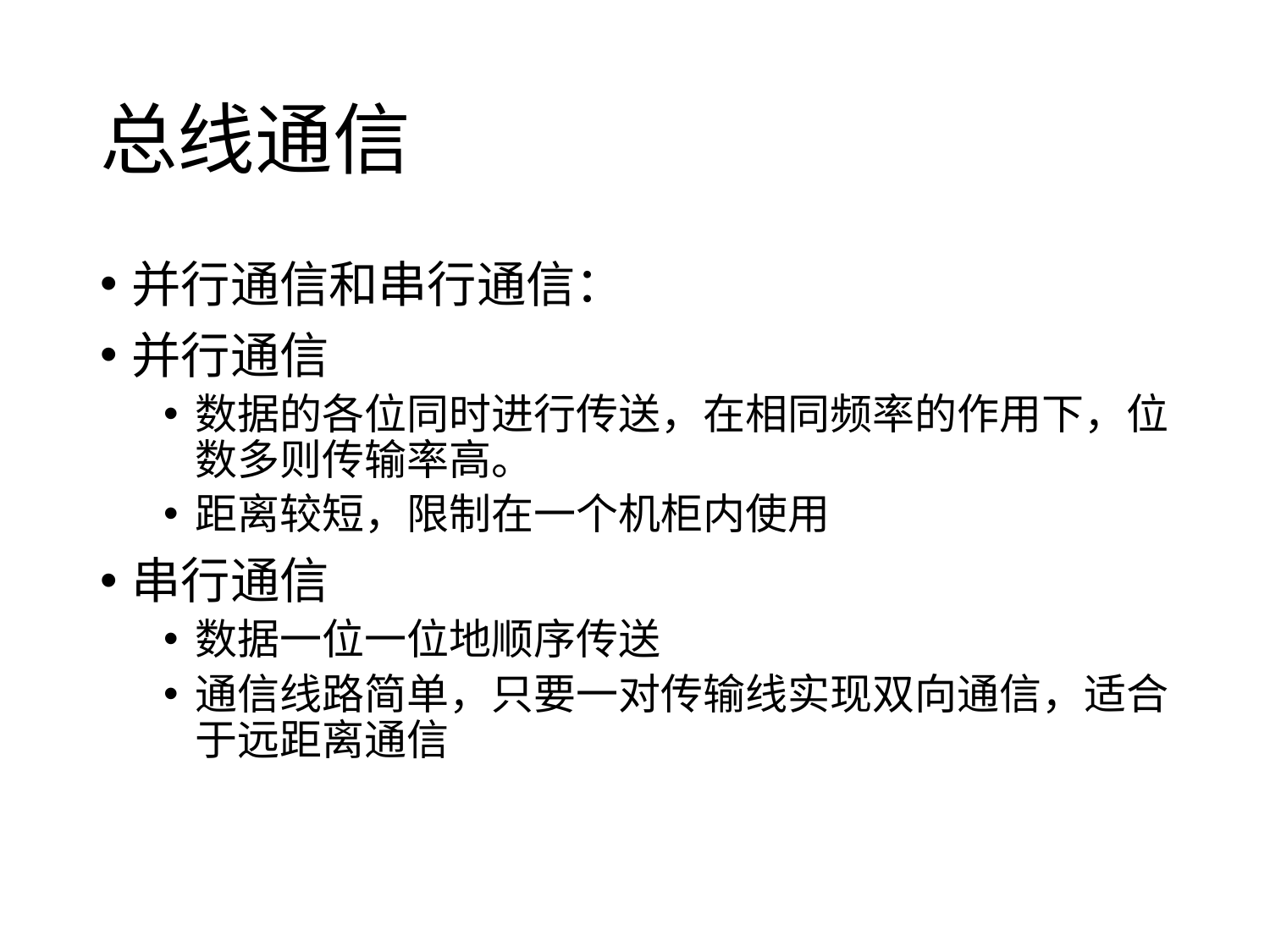

# 总线通信
并行通信和串行通信：
并行通信
数据的各位同时进行传送，在相同频率的作用下，位数多则传输率高。
距离较短，限制在一个机柜内使用
串行通信
数据一位一位地顺序传送
通信线路简单，只要一对传输线实现双向通信，适合于远距离通信